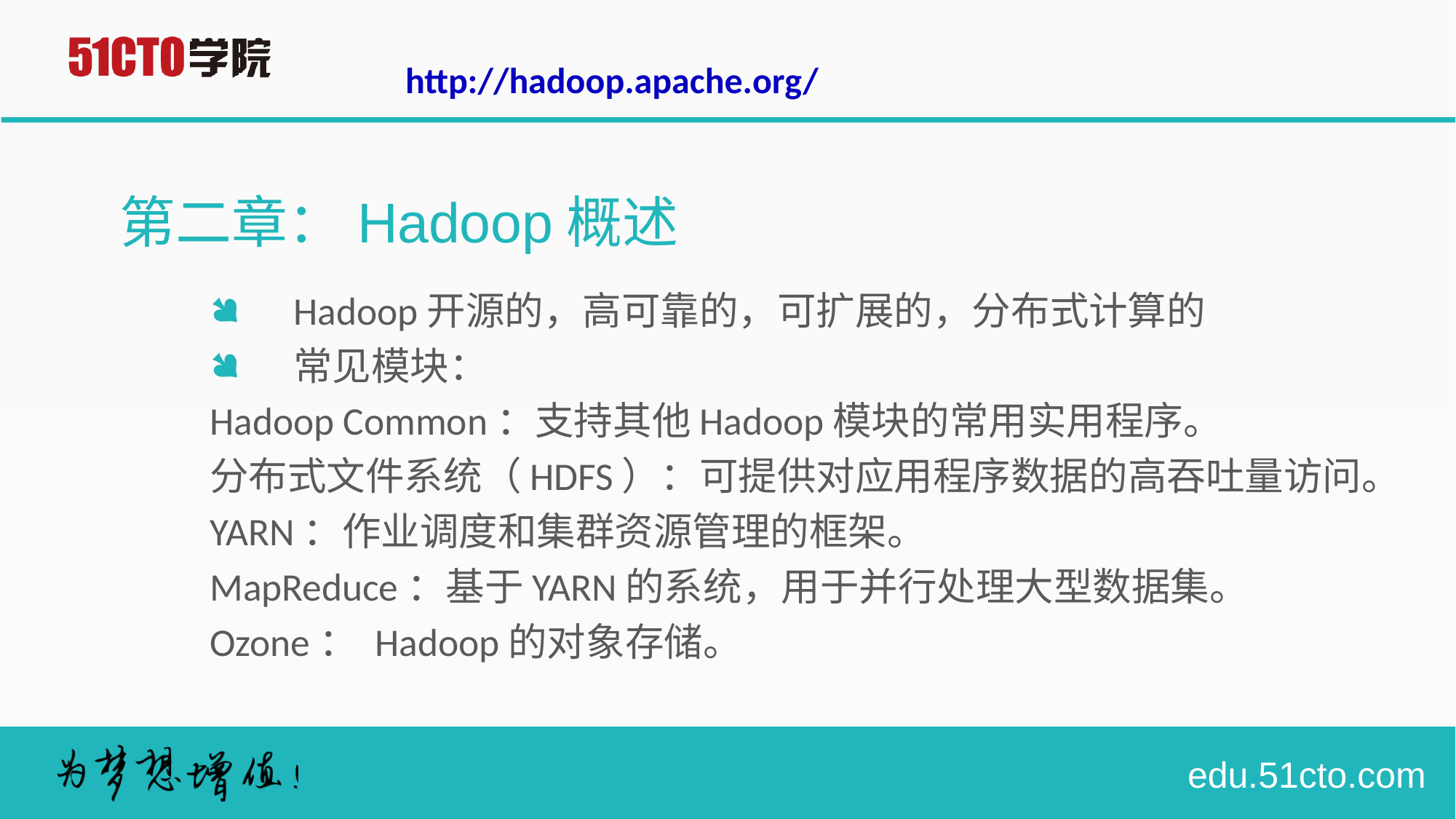

http://hadoop.apache.org/
# 第二章：Hadoop概述
Hadoop开源的，高可靠的，可扩展的，分布式计算的
常见模块：
		Hadoop Common：支持其他Hadoop模块的常用实用程序。
		分布式文件系统（HDFS）：可提供对应用程序数据的高吞吐量访问。
		YARN：作业调度和集群资源管理的框架。
		MapReduce：基于YARN的系统，用于并行处理大型数据集。
		Ozone： Hadoop的对象存储。